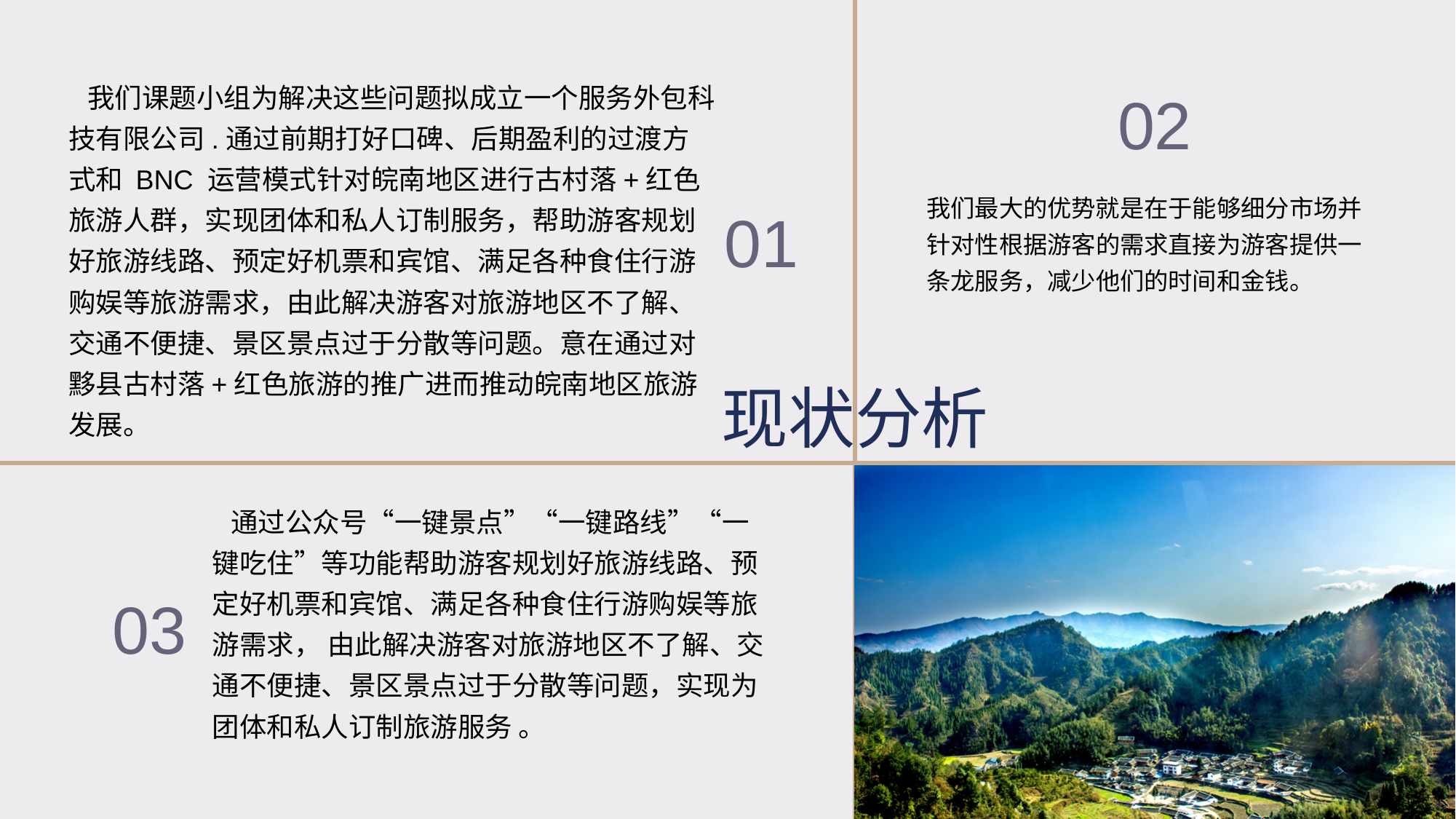

我们课题小组为解决这些问题拟成立一个服务外包科技有限公司.通过前期打好口碑、后期盈利的过渡方式和 BNC 运营模式针对皖南地区进行古村落+红色旅游人群，实现团体和私人订制服务，帮助游客规划好旅游线路、预定好机票和宾馆、满足各种食住行游购娱等旅游需求，由此解决游客对旅游地区不了解、交通不便捷、景区景点过于分散等问题。意在通过对黟县古村落+红色旅游的推广进而推动皖南地区旅游发展。

02
我们最大的优势就是在于能够细分市场并针对性根据游客的需求直接为游客提供一条龙服务，减少他们的时间和金钱。
01
现状分析

  通过公众号“一键景点”“一键路线”“一键吃住”等功能帮助游客规划好旅游线路、预定好机票和宾馆、满足各种食住行游购娱等旅游需求， 由此解决游客对旅游地区不了解、交通不便捷、景区景点过于分散等问题，实现为团体和私人订制旅游服务 。
03